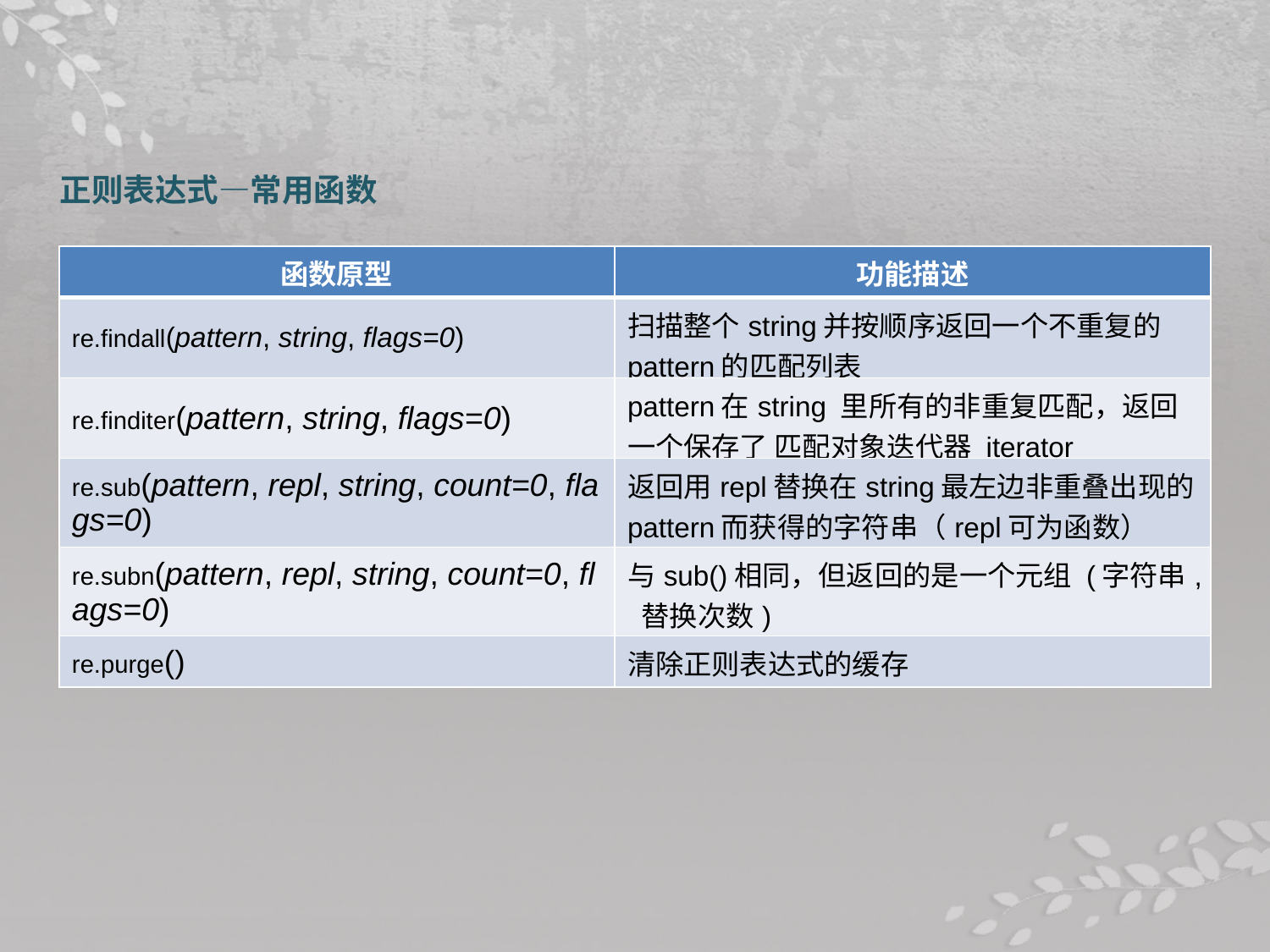

正则表达式—常用函数
| 函数原型 | 功能描述 |
| --- | --- |
| re.findall(pattern, string, flags=0) | 扫描整个string并按顺序返回一个不重复的pattern的匹配列表 |
| re.finditer(pattern, string, flags=0) | pattern在string 里所有的非重复匹配，返回一个保存了 匹配对象迭代器 iterator |
| re.sub(pattern, repl, string, count=0, flags=0) | 返回用repl替换在string最左边非重叠出现的pattern而获得的字符串（repl可为函数） |
| re.subn(pattern, repl, string, count=0, flags=0) | 与sub()相同，但返回的是一个元组 (字符串, 替换次数) |
| re.purge() | 清除正则表达式的缓存 |